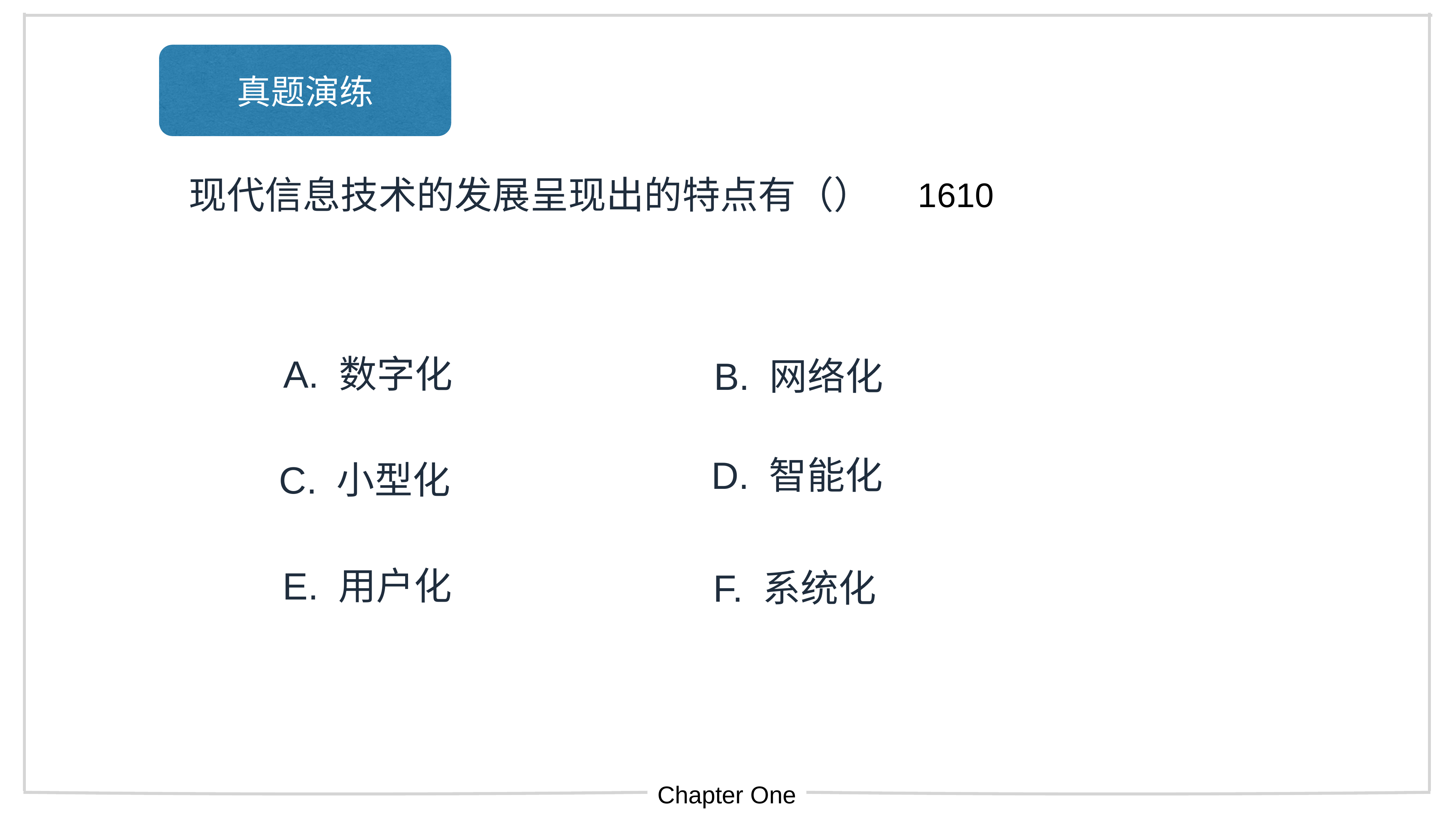

真题演练
现代信息技术的发展呈现出的特点有（）
1610
A. 数字化
B. 网络化
D. 智能化
C. 小型化
E. 用户化
F. 系统化